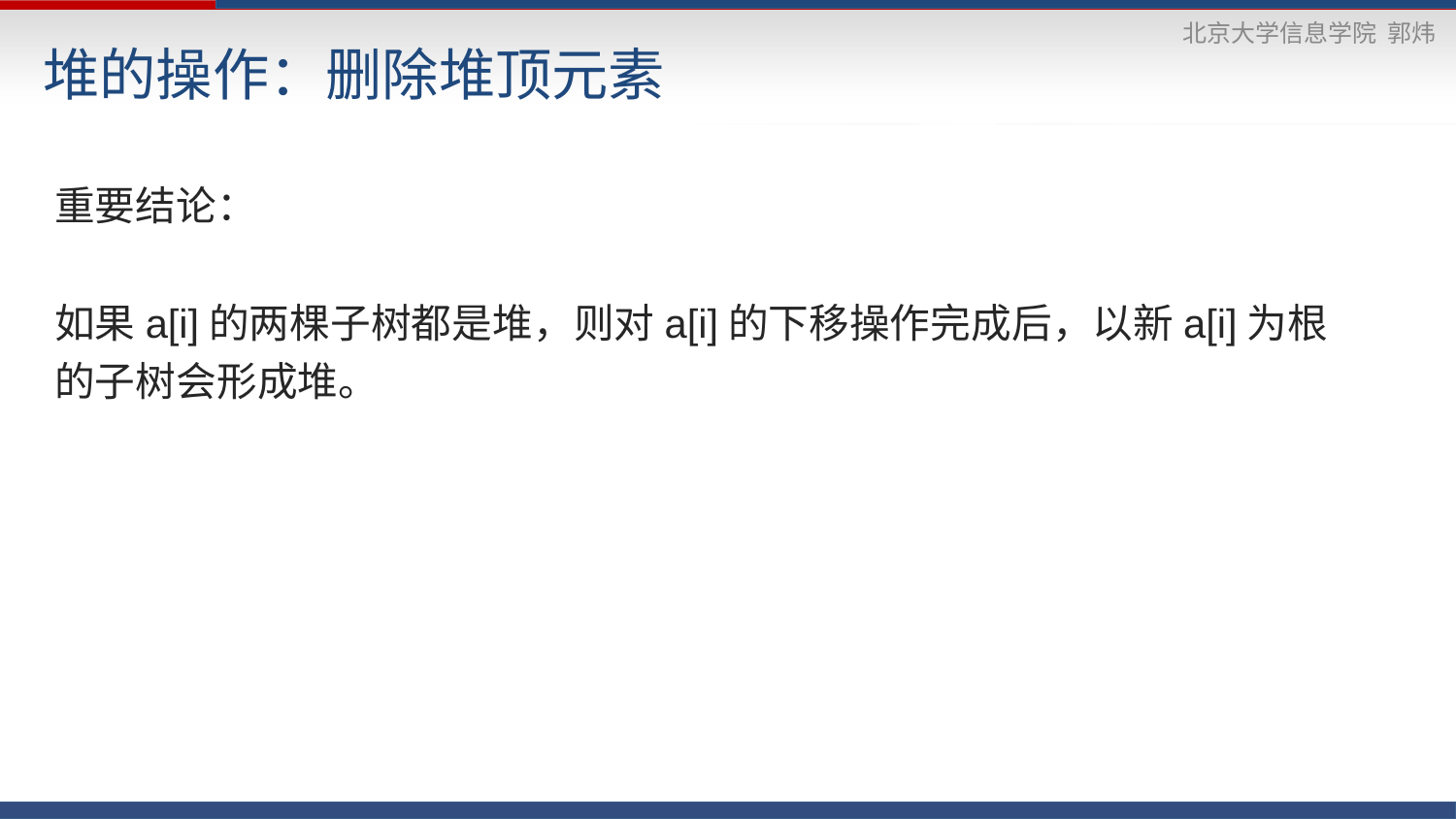

# 堆的操作：删除堆顶元素
重要结论：

如果a[i]的两棵子树都是堆，则对a[i]的下移操作完成后，以新a[i]为根的子树会形成堆。
17